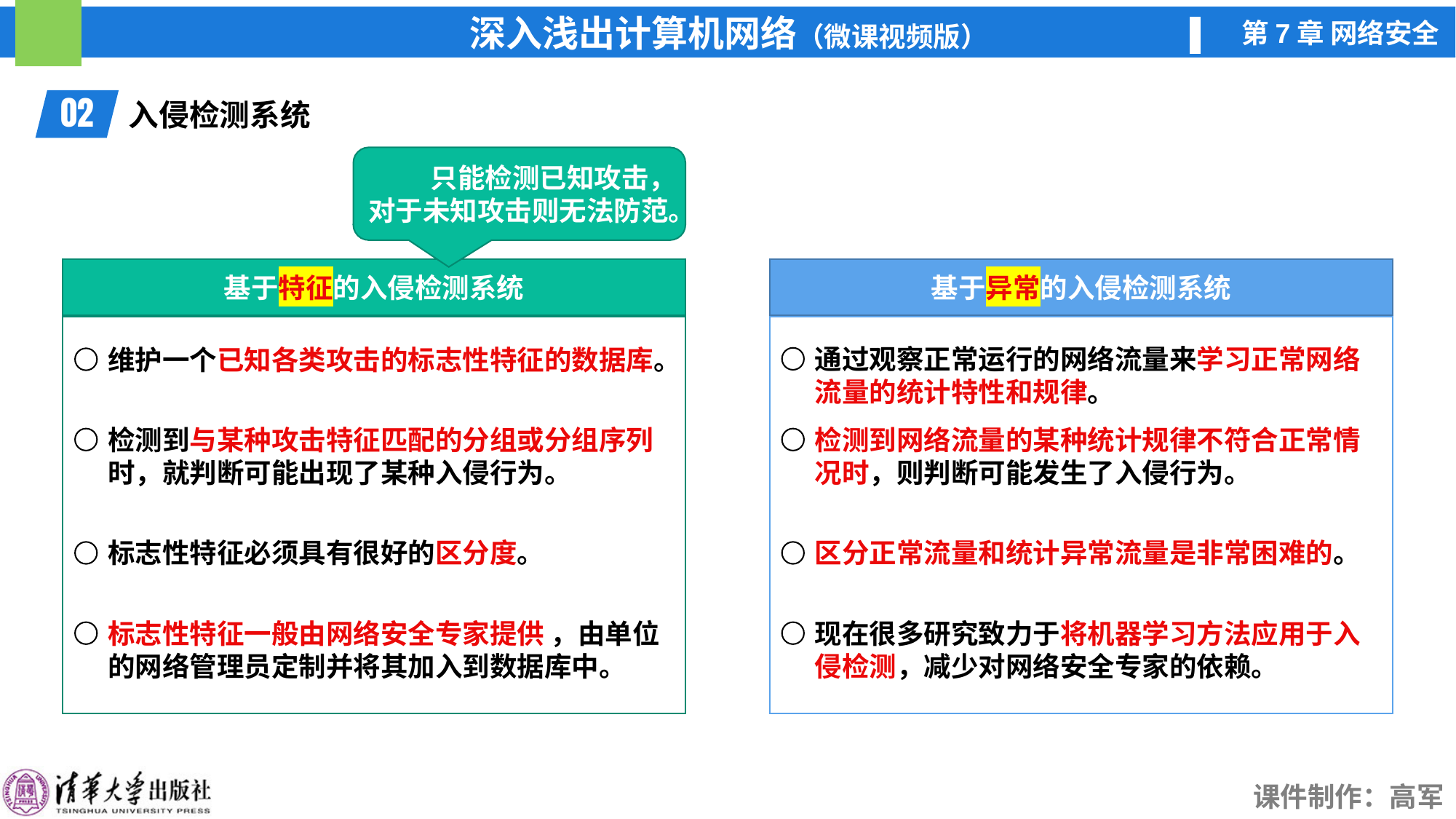

02
入侵检测系统
         只能检测已知攻击，对于未知攻击则无法防范。
基于特征的入侵检测系统
基于异常的入侵检测系统

通过观察正常运行的网络流量来学习正常网络流量的统计特性和规律。
维护一个已知各类攻击的标志性特征的数据库。

检测到与某种攻击特征匹配的分组或分组序列时，就判断可能出现了某种入侵行为。
检测到网络流量的某种统计规律不符合正常情况时，则判断可能发生了入侵行为。

标志性特征必须具有很好的区分度。
区分正常流量和统计异常流量是非常困难的。

标志性特征一般由网络安全专家提供 ，由单位的网络管理员定制并将其加入到数据库中。
现在很多研究致力于将机器学习方法应用于入侵检测，减少对网络安全专家的依赖。